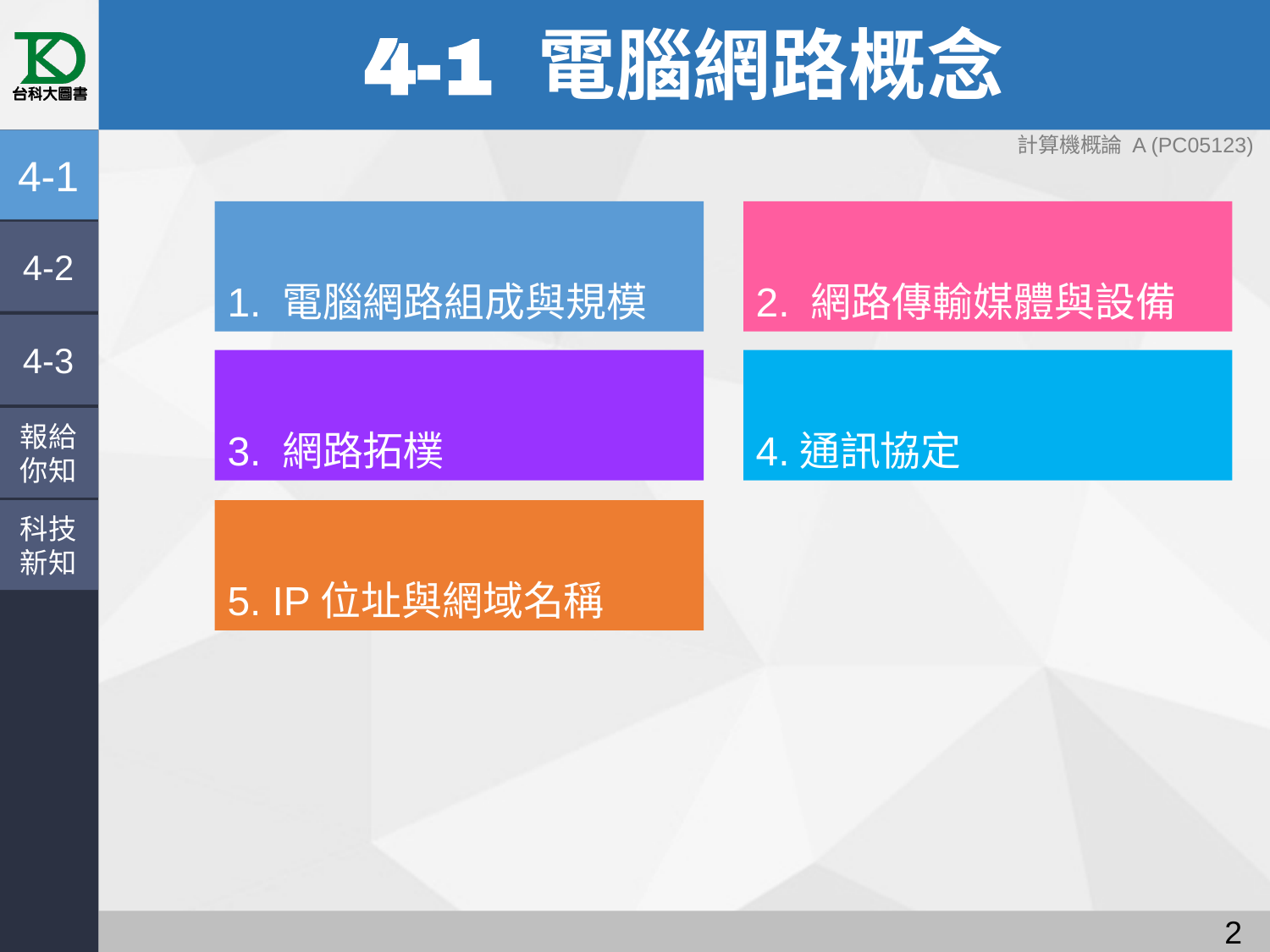

# 4-1 電腦網路概念
4-1
1. 電腦網路組成與規模
2. 網路傳輸媒體與設備
4-2
4-3
3. 網路拓樸
4.通訊協定
報給
你知
科技
新知
5. IP位址與網域名稱
2